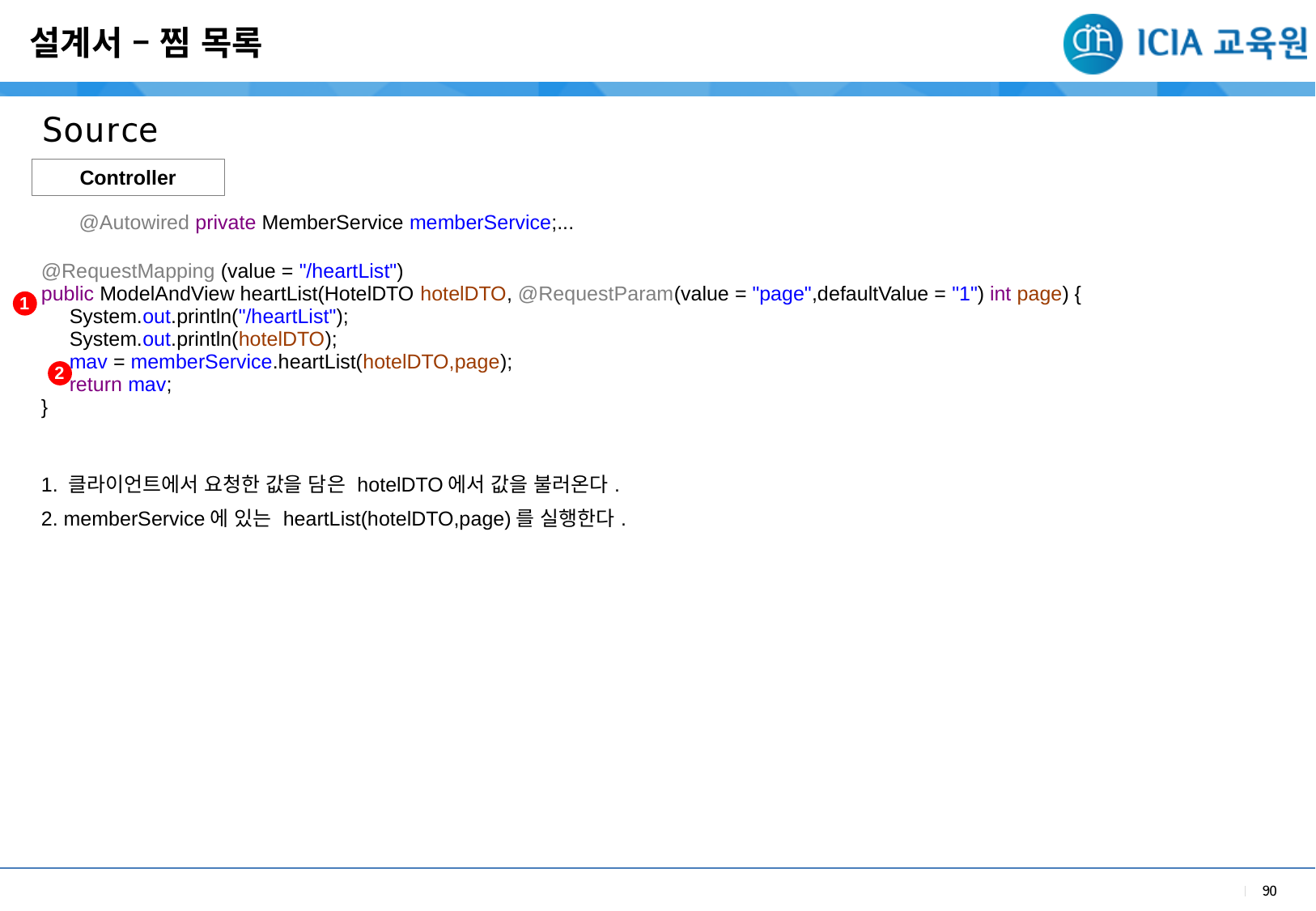

설계서 – 찜 목록
Source
Controller
| @Autowired private MemberService memberService;... @RequestMapping (value = "/heartList") public ModelAndView heartList(HotelDTO hotelDTO, @RequestParam(value = "page",defaultValue = "1") int page) { System.out.println("/heartList"); System.out.println(hotelDTO); mav = memberService.heartList(hotelDTO,page); return mav; } |
| --- |
| 1. 클라이언트에서 요청한 값을 담은 hotelDTO에서 값을 불러온다. 2. memberService에 있는 heartList(hotelDTO,page)를 실행한다. |
1

2